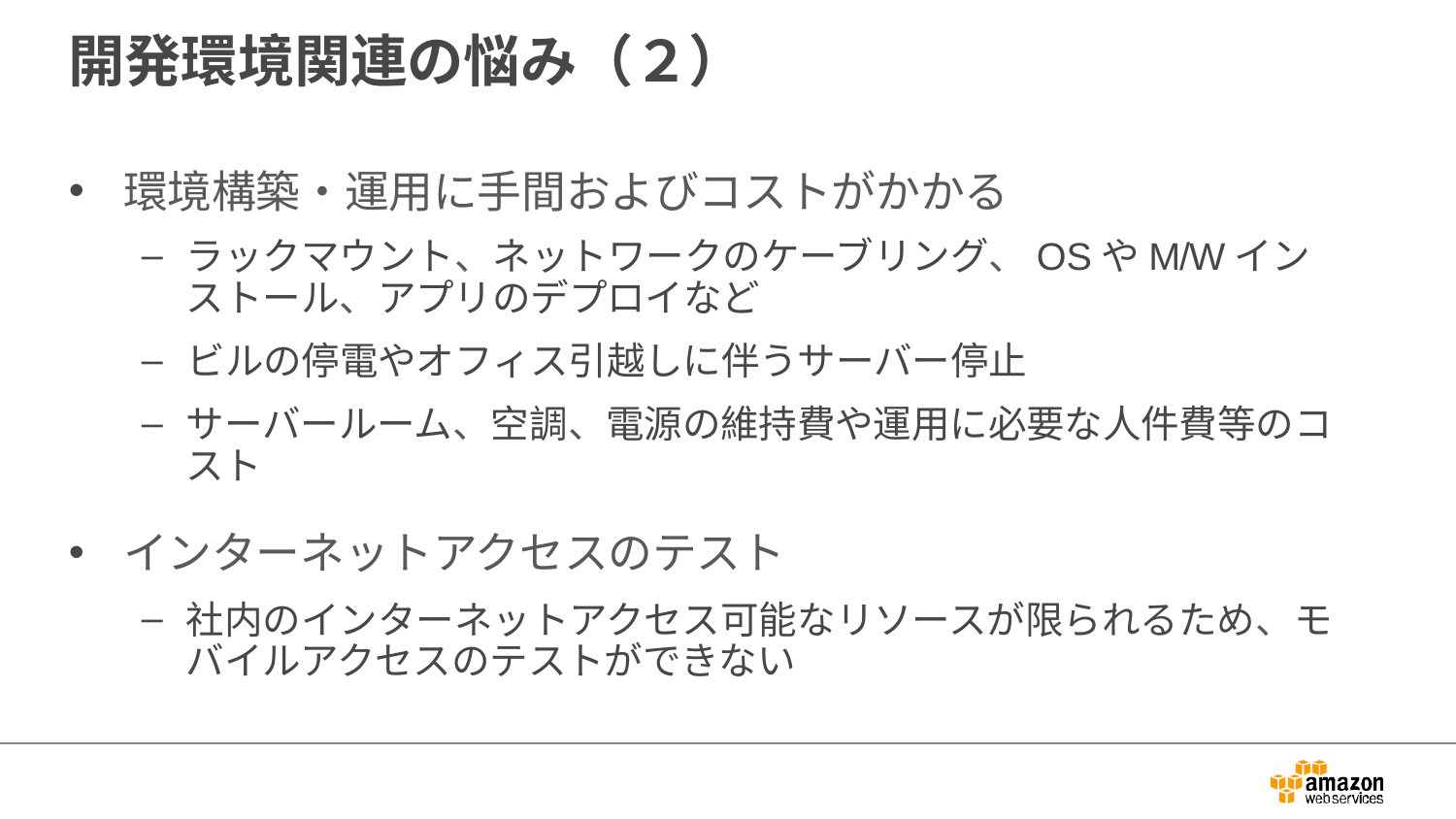

# 開発環境関連の悩み（２）
環境構築・運用に手間およびコストがかかる
ラックマウント、ネットワークのケーブリング、OSやM/Wインストール、アプリのデプロイなど
ビルの停電やオフィス引越しに伴うサーバー停止
サーバールーム、空調、電源の維持費や運用に必要な人件費等のコスト

インターネットアクセスのテスト
社内のインターネットアクセス可能なリソースが限られるため、モバイルアクセスのテストができない